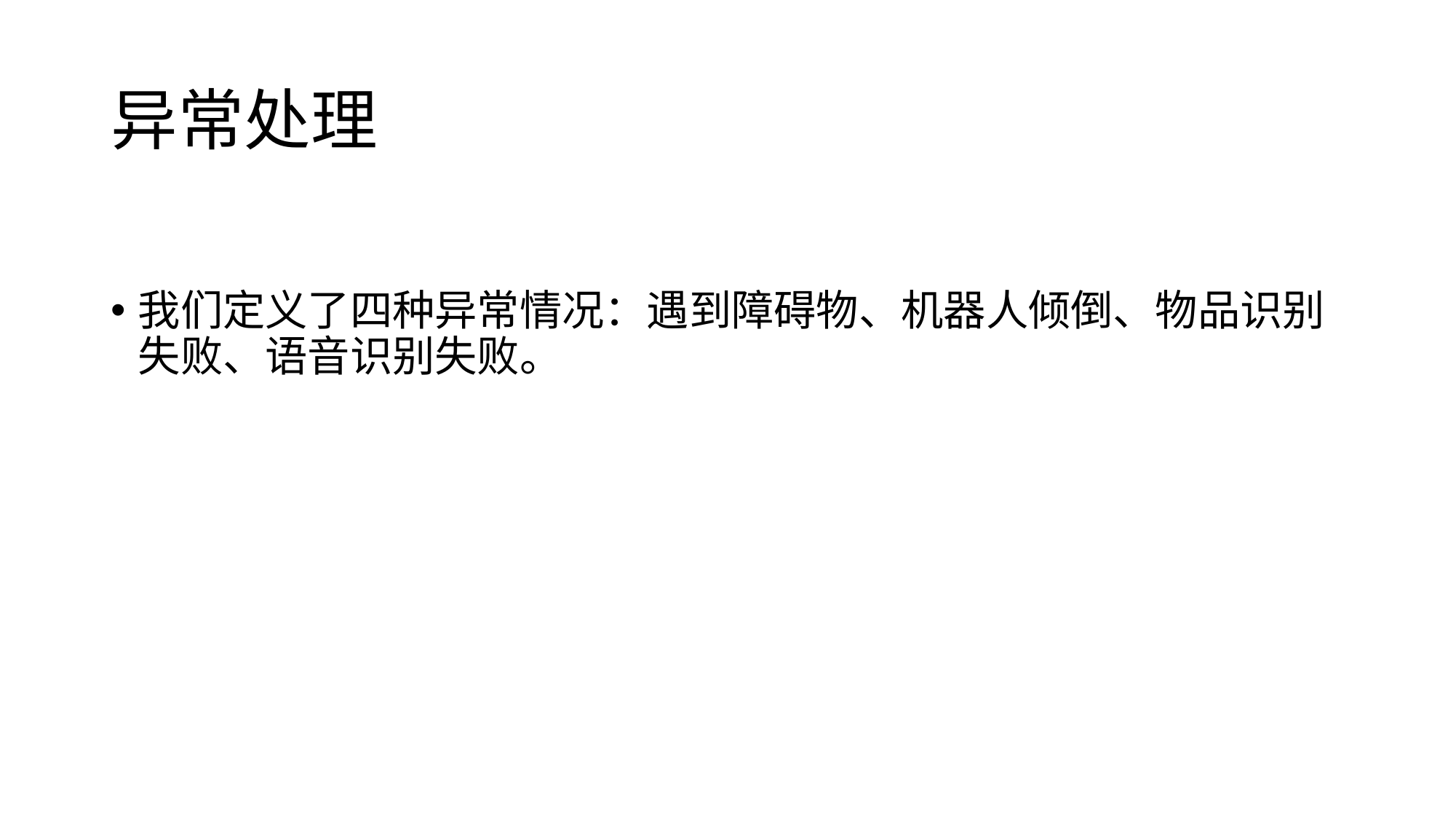

# 异常处理

我们定义了四种异常情况：遇到障碍物、机器人倾倒、物品识别失败、语音识别失败。